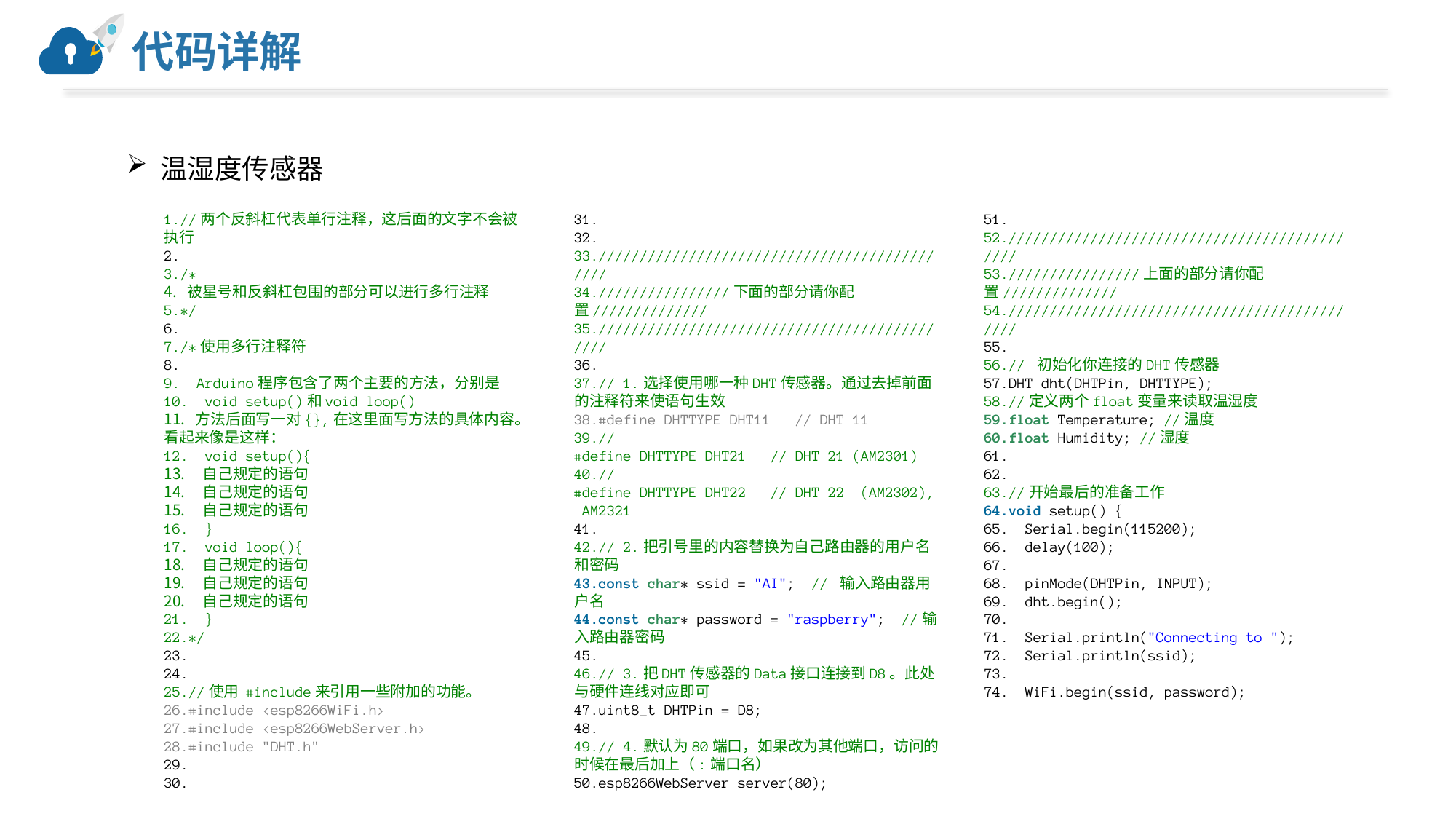

# 代码详解
温湿度传感器
//两个反斜杠代表单行注释，这后面的文字不会被执行

/*
  被星号和反斜杠包围的部分可以进行多行注释
*/

/*使用多行注释符

  Arduino程序包含了两个主要的方法，分别是
  void setup()和void loop()
  方法后面写一对{},在这里面写方法的具体内容。看起来像是这样：
  void setup(){
    自己规定的语句
    自己规定的语句
    自己规定的语句
  }
  void loop(){
    自己规定的语句
    自己规定的语句
    自己规定的语句
  }
*/

//使用 #include来引用一些附加的功能。
#include <esp8266WiFi.h>
#include <esp8266WebServer.h>
#include "DHT.h"

/////////////////////////////////////////////
////////////////下面的部分请你配置//////////////
/////////////////////////////////////////////

// 1.选择使用哪一种DHT传感器。通过去掉前面的注释符来使语句生效
#define DHTTYPE DHT11   // DHT 11
//#define DHTTYPE DHT21   // DHT 21 (AM2301)
//#define DHTTYPE DHT22   // DHT 22  (AM2302), AM2321

// 2.把引号里的内容替换为自己路由器的用户名和密码
const char* ssid = "AI";  // 输入路由器用户名
const char* password = "raspberry";  //输入路由器密码

// 3.把DHT传感器的Data接口连接到D8。此处与硬件连线对应即可
uint8_t DHTPin = D8;

// 4.默认为80端口，如果改为其他端口，访问的时候在最后加上（:端口名）
esp8266WebServer server(80);

/////////////////////////////////////////////
////////////////上面的部分请你配置//////////////
/////////////////////////////////////////////

// 初始化你连接的DHT传感器
DHT dht(DHTPin, DHTTYPE);
//定义两个float变量来读取温湿度
float Temperature; //温度
float Humidity; //湿度

//开始最后的准备工作
void setup() {
  Serial.begin(115200);
  delay(100);

  pinMode(DHTPin, INPUT);
  dht.begin();

  Serial.println("Connecting to ");
  Serial.println(ssid);

  WiFi.begin(ssid, password);